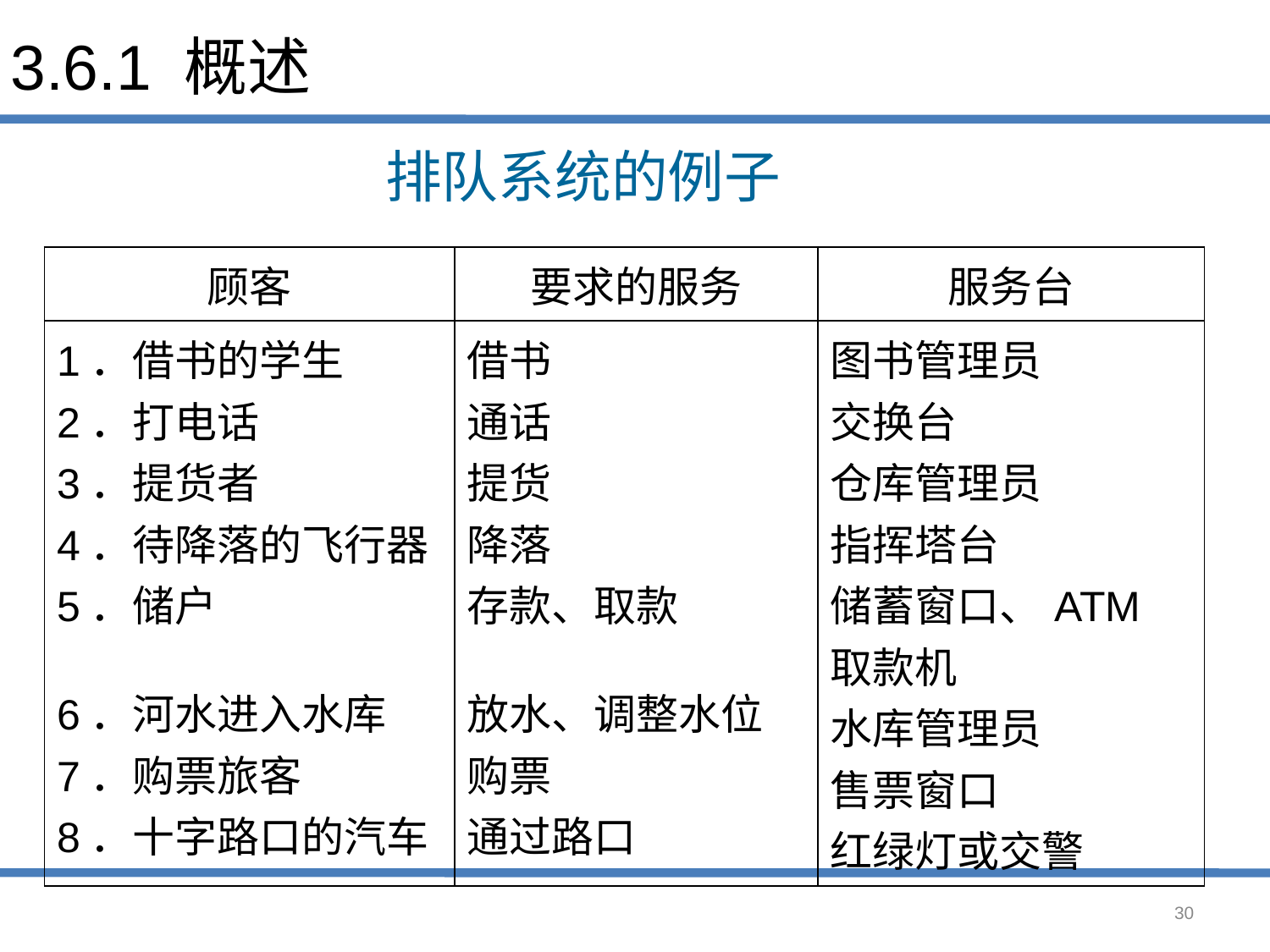

# 3.6.1 概述
排队系统的例子
| 顾客 | 要求的服务 | 服务台 |
| --- | --- | --- |
| 1．借书的学生 2．打电话 3．提货者 4．待降落的飞行器 5．储户 6．河水进入水库 7．购票旅客 8．十字路口的汽车 | 借书 通话 提货 降落 存款、取款 放水、调整水位 购票 通过路口 | 图书管理员 交换台 仓库管理员 指挥塔台 储蓄窗口、ATM取款机 水库管理员 售票窗口 红绿灯或交警 |
30